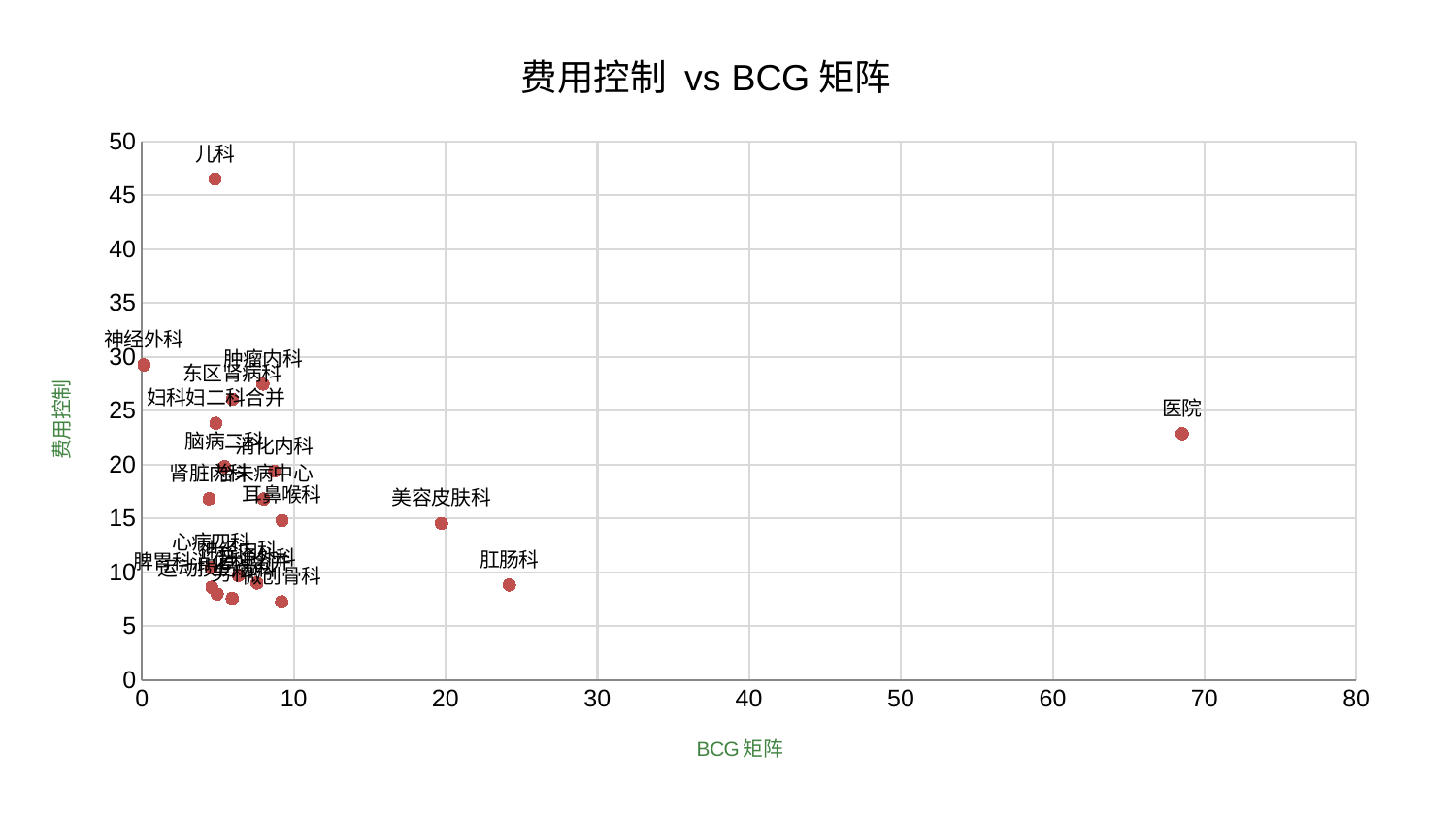

### Chart: 费用控制 vs BCG矩阵

| Category | 费用控制 |
|---|---|
199